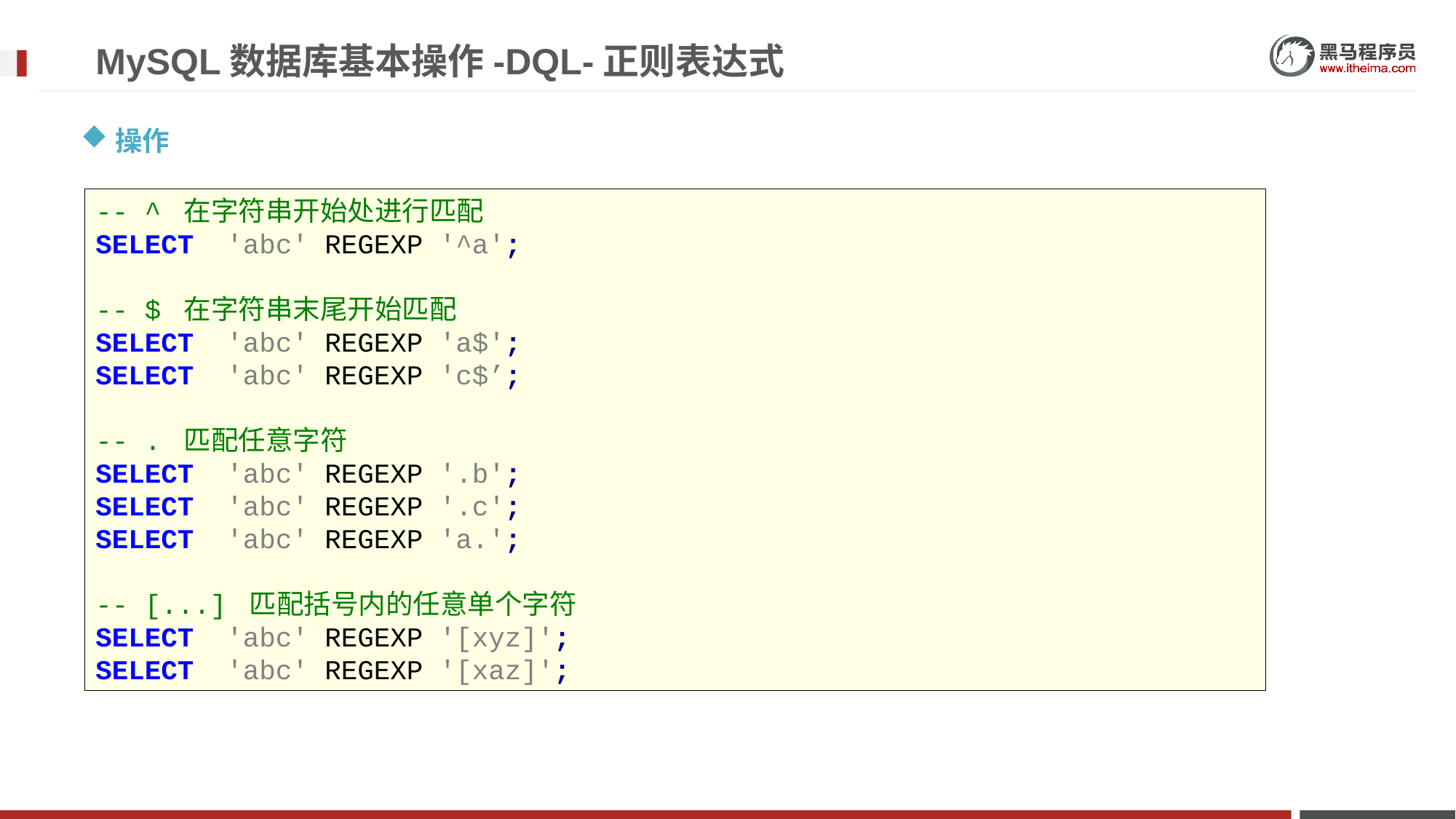

# MySQL数据库基本操作-DQL-正则表达式
操作
-- ^ 在字符串开始处进行匹配
SELECT  'abc' REGEXP '^a';

-- $ 在字符串末尾开始匹配
SELECT  'abc' REGEXP 'a$';
SELECT  'abc' REGEXP 'c$’;

-- . 匹配任意字符
SELECT  'abc' REGEXP '.b';
SELECT  'abc' REGEXP '.c';
SELECT  'abc' REGEXP 'a.';

-- [...] 匹配括号内的任意单个字符
SELECT  'abc' REGEXP '[xyz]';
SELECT  'abc' REGEXP '[xaz]';